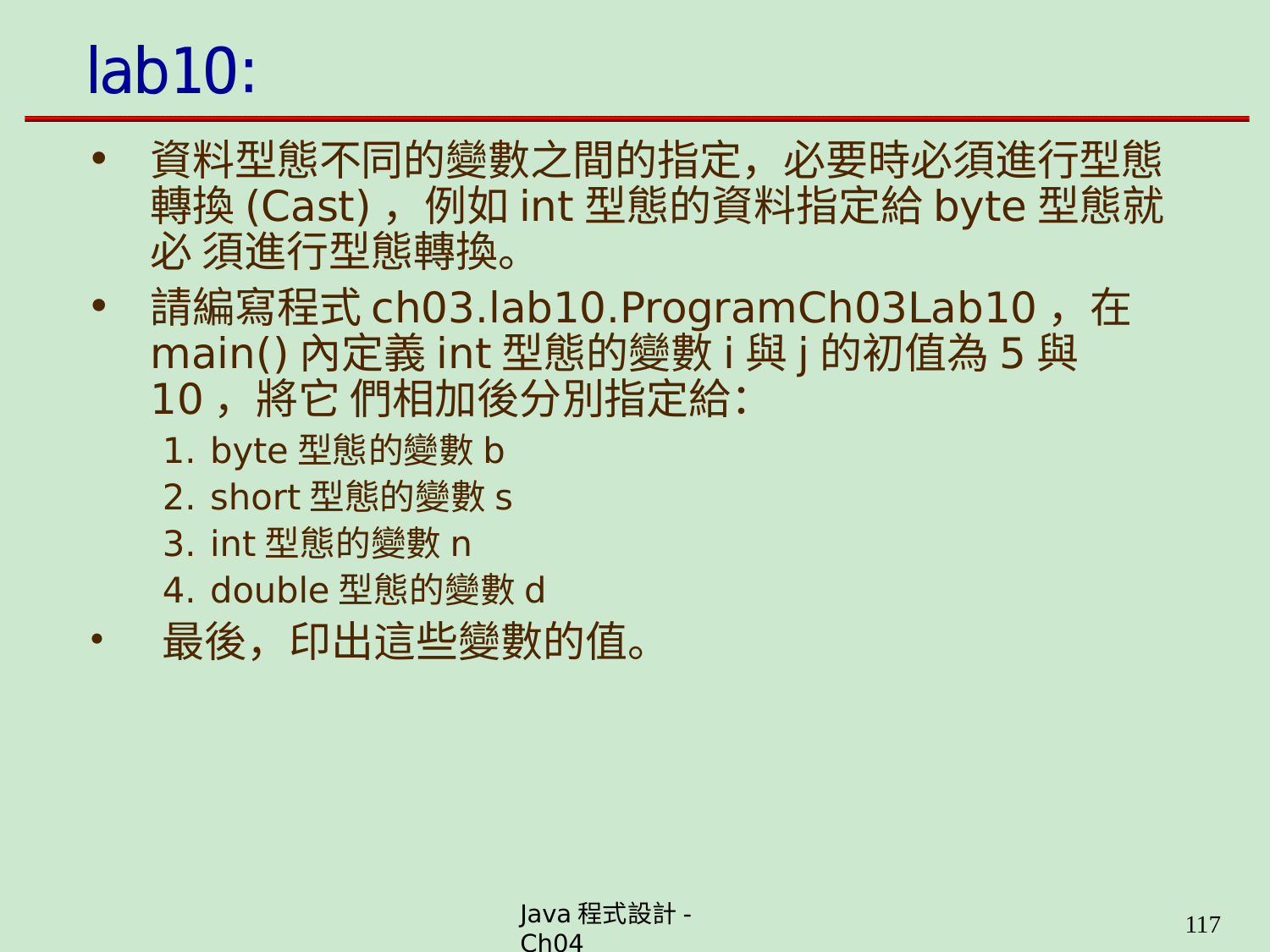

# lab10:
資料型態不同的變數之間的指定，必要時必須進行型態 轉換(Cast)，例如int型態的資料指定給byte型態就必 須進行型態轉換。
請編寫程式ch03.lab10.ProgramCh03Lab10，在 main()內定義int型態的變數i與j的初值為5與10，將它 們相加後分別指定給：
byte型態的變數b
short型態的變數s
int型態的變數n
double型態的變數d
最後，印出這些變數的值。
Java程式設計-Ch04
117